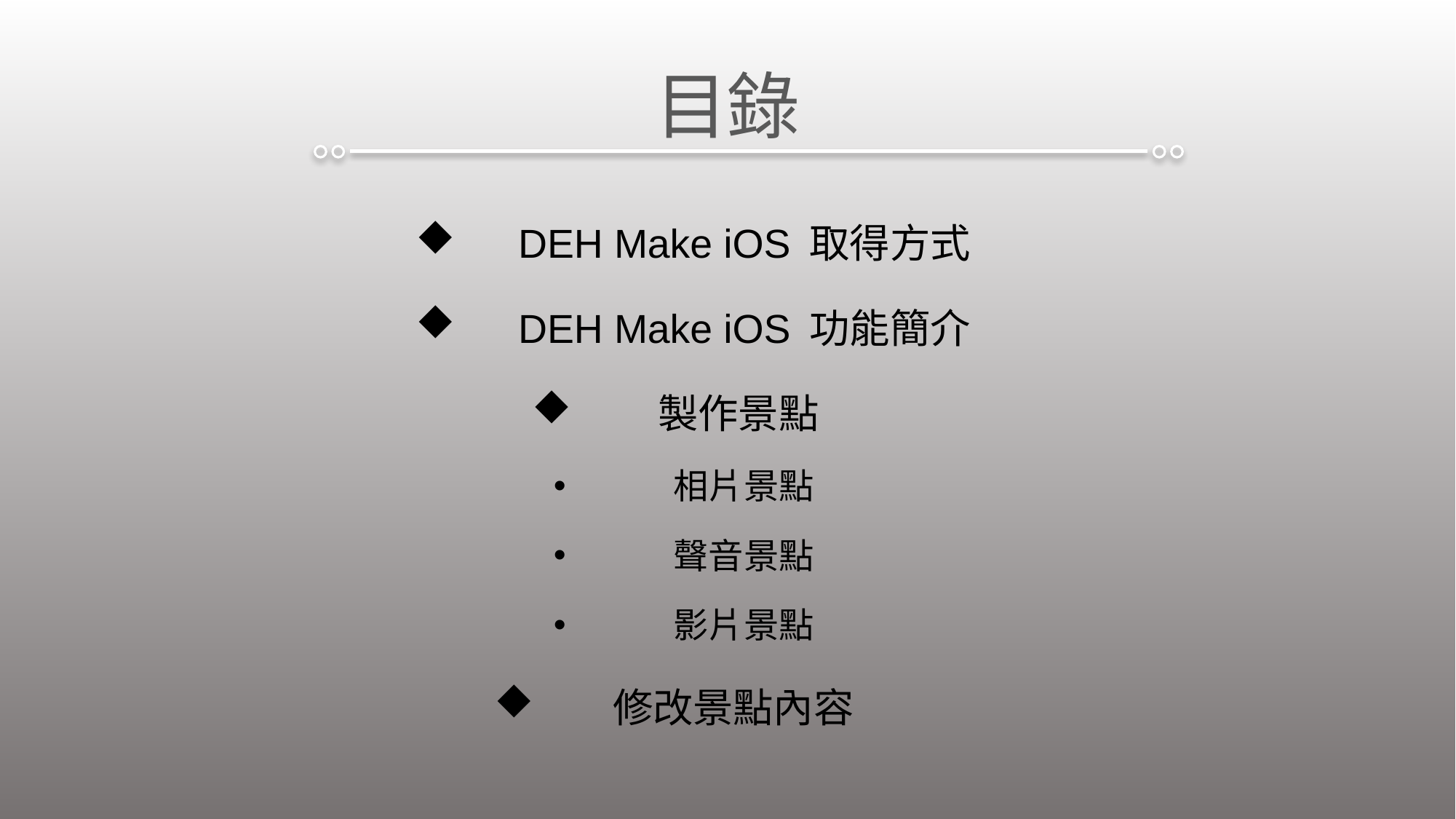

# 目錄
DEH Make iOS 取得方式
DEH Make iOS 功能簡介
製作景點
相片景點
聲音景點
影片景點
修改景點內容